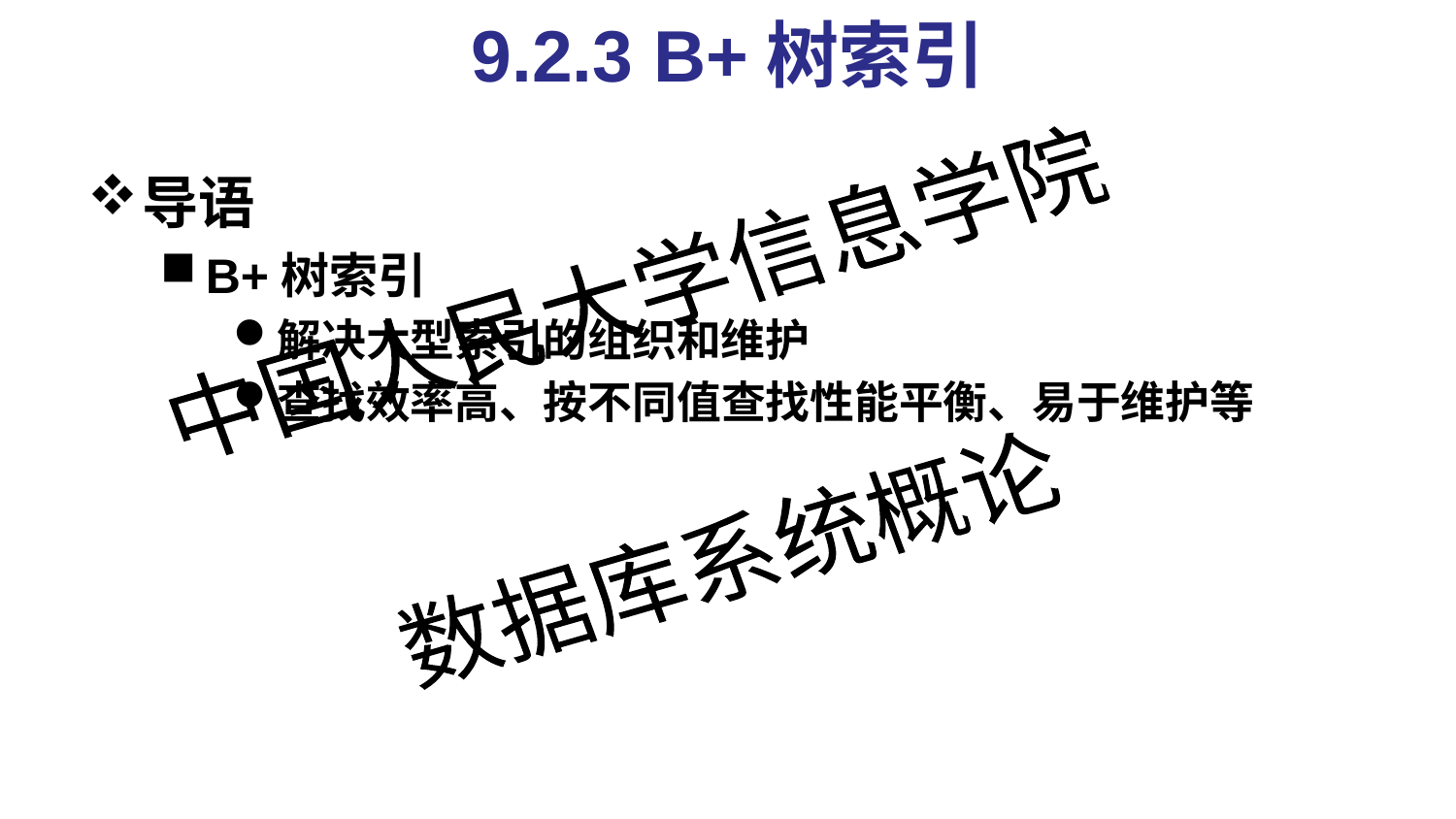

112
# 9.2.3 B+树索引
导语
B+树索引
解决大型索引的组织和维护
查找效率高、按不同值查找性能平衡、易于维护等